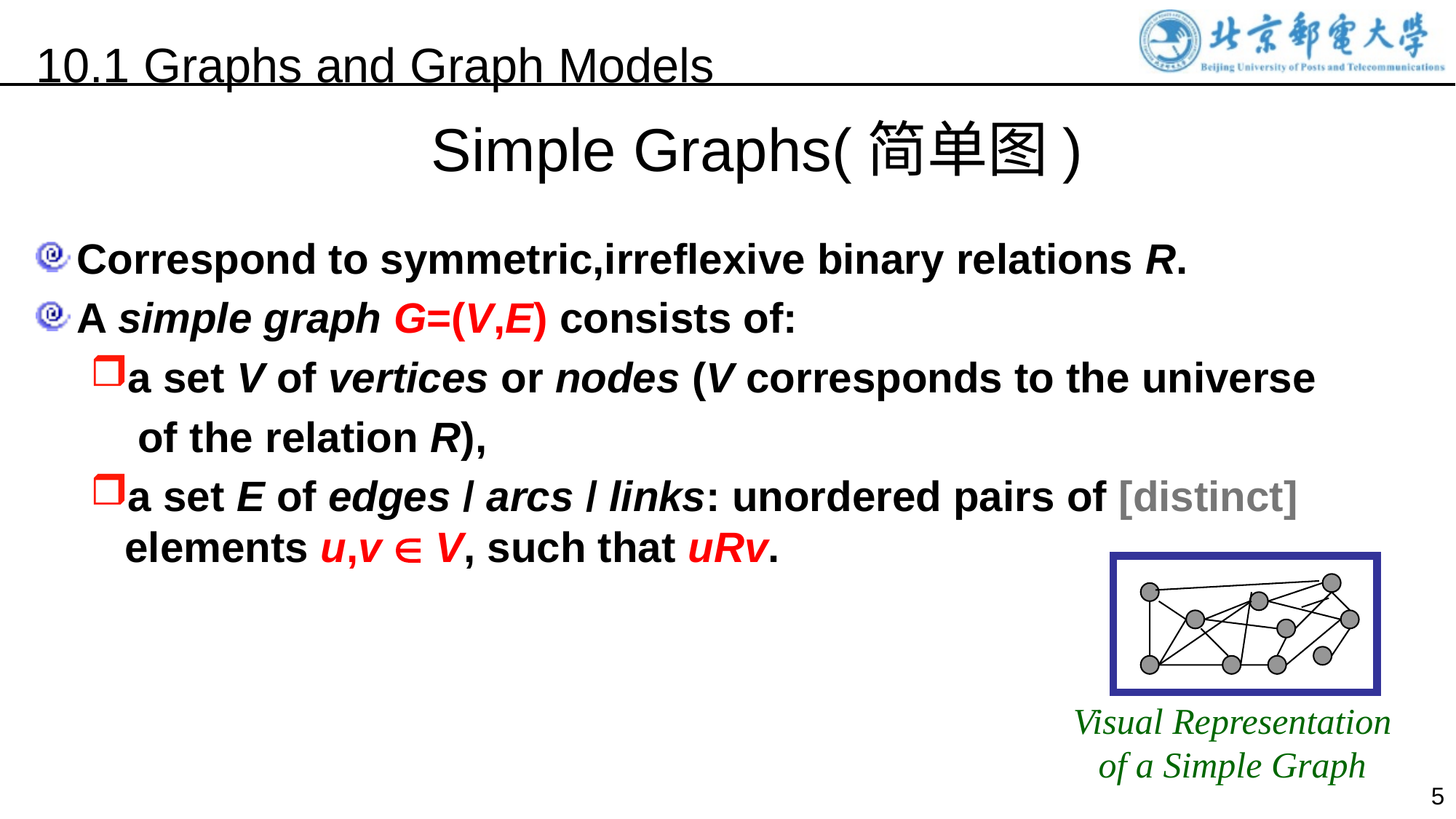

10.1 Graphs and Graph Models
Simple Graphs(简单图)
Correspond to symmetric,irreflexive binary relations R.
A simple graph G=(V,E) consists of:
a set V of vertices or nodes (V corresponds to the universe
    of the relation R),
a set E of edges / arcs / links: unordered pairs of [distinct] elements u,v ∈ V, such that uRv.

Visual Representation
of a Simple Graph